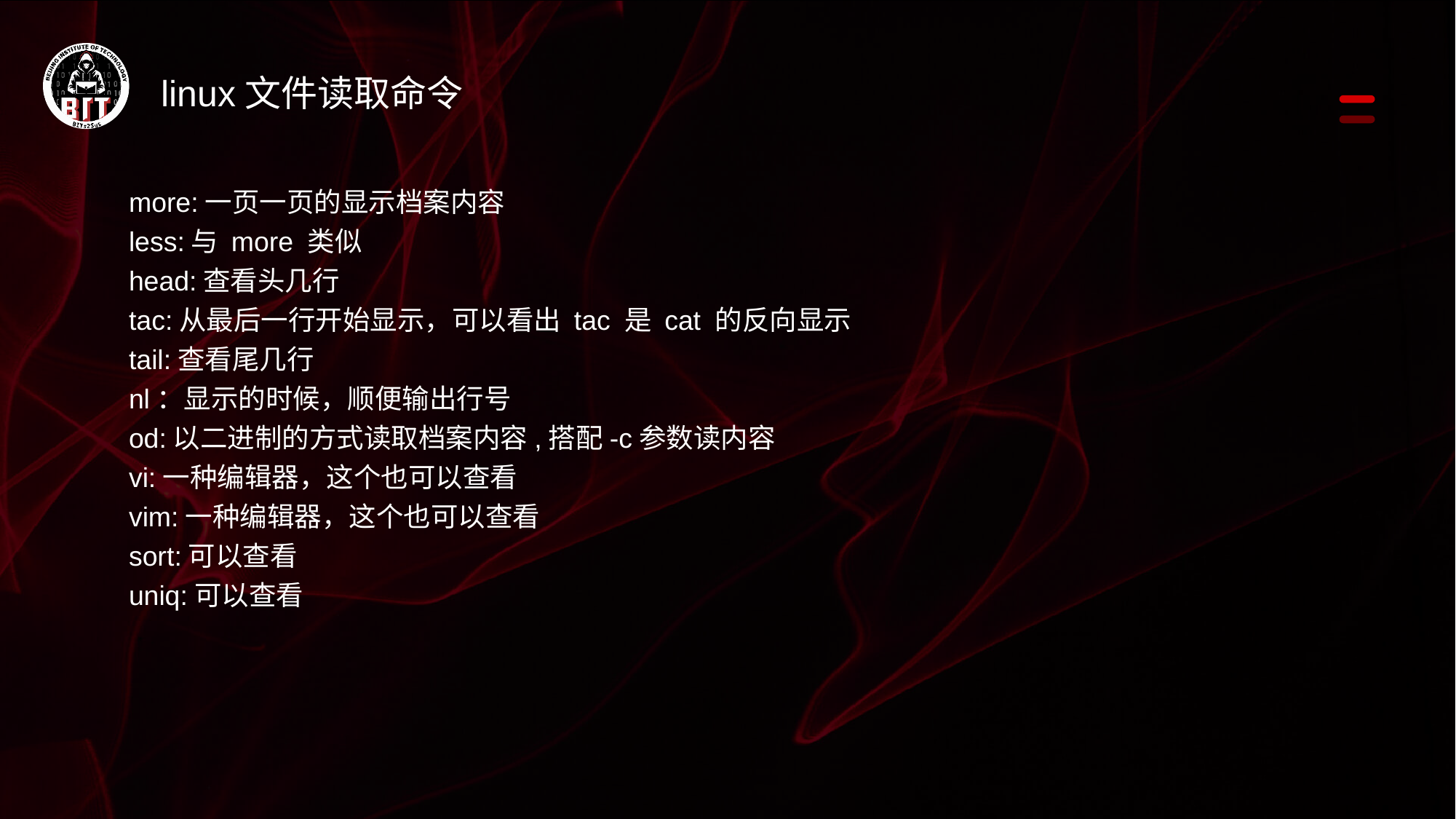

linux文件读取命令
more:一页一页的显示档案内容
less:与 more 类似
head:查看头几行
tac:从最后一行开始显示，可以看出 tac 是 cat 的反向显示
tail:查看尾几行
nl：显示的时候，顺便输出行号
od:以二进制的方式读取档案内容,搭配-c参数读内容
vi:一种编辑器，这个也可以查看
vim:一种编辑器，这个也可以查看
sort:可以查看
uniq:可以查看